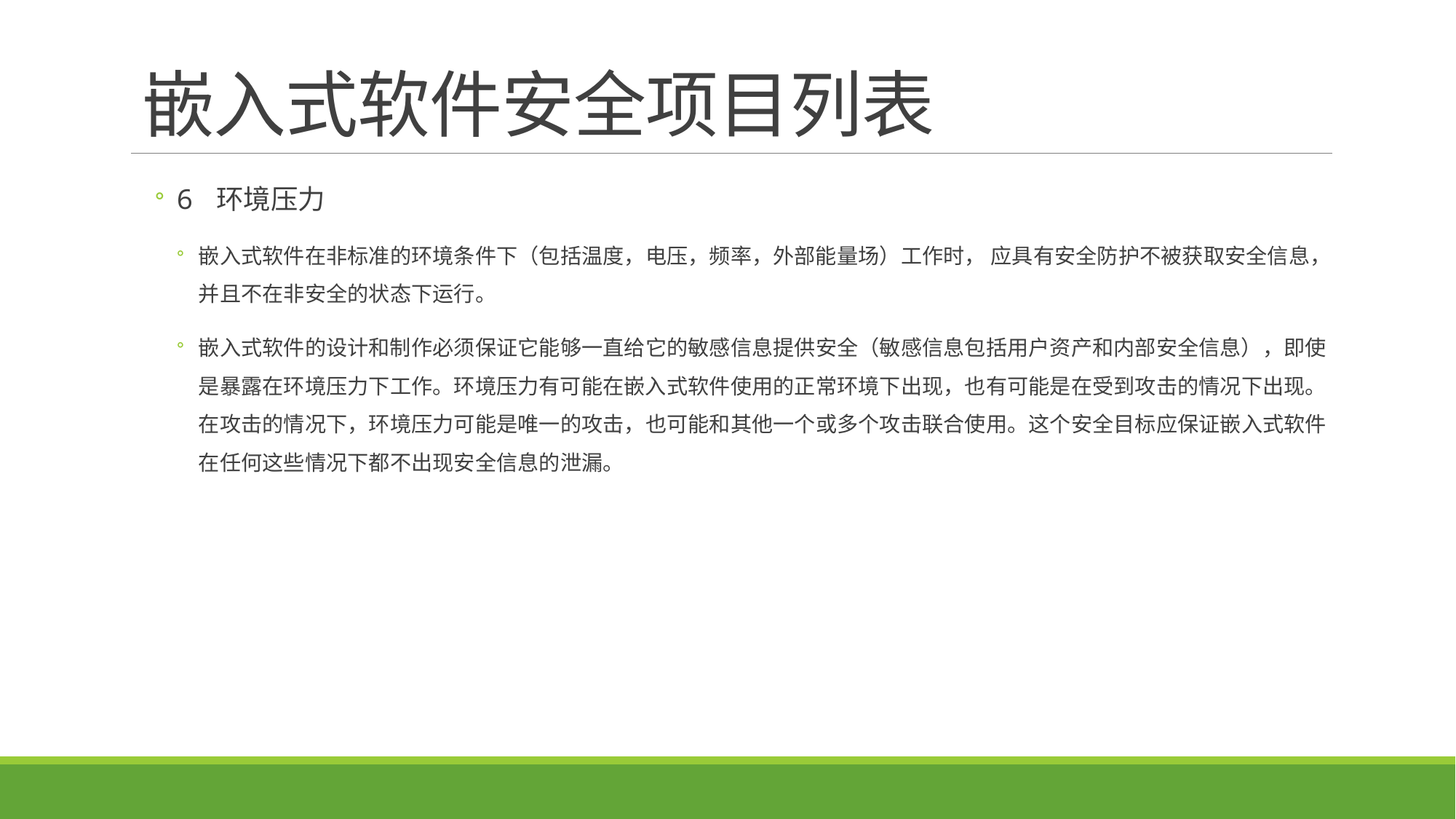

# 嵌入式软件安全项目列表
6 环境压力
嵌入式软件在非标准的环境条件下（包括温度，电压，频率，外部能量场）工作时， 应具有安全防护不被获取安全信息，并且不在非安全的状态下运行。
嵌入式软件的设计和制作必须保证它能够一直给它的敏感信息提供安全（敏感信息包括用户资产和内部安全信息），即使是暴露在环境压力下工作。环境压力有可能在嵌入式软件使用的正常环境下出现，也有可能是在受到攻击的情况下出现。在攻击的情况下，环境压力可能是唯一的攻击，也可能和其他一个或多个攻击联合使用。这个安全目标应保证嵌入式软件在任何这些情况下都不出现安全信息的泄漏。